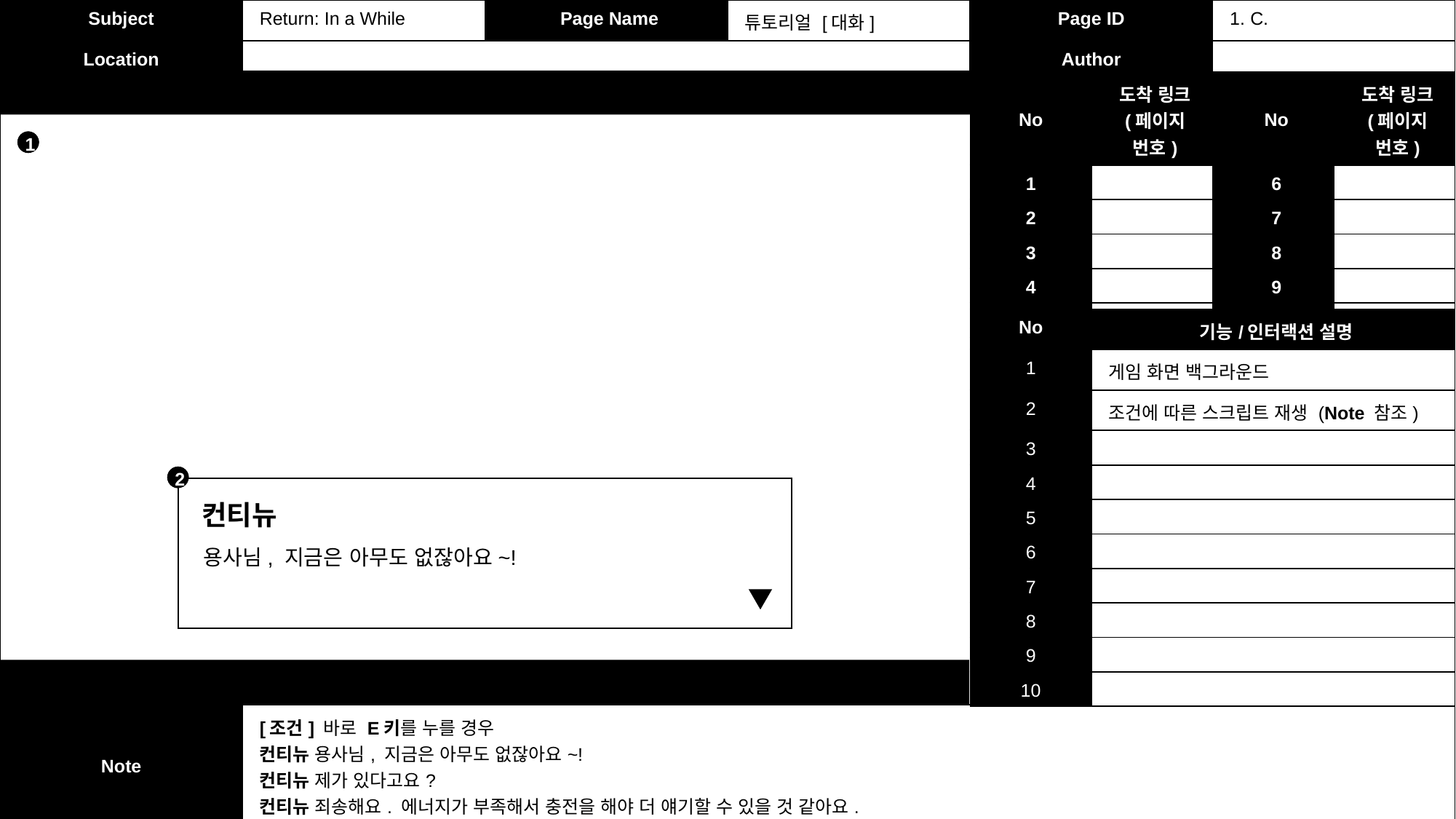

| Subject | Return: In a While | Page Name | 튜토리얼 [대화] | Page ID | 1. C. |
| --- | --- | --- | --- | --- | --- |
| Location |  |  |  | Author |  |

| No | 도착 링크 (페이지 번호) | No | 도착 링크 (페이지 번호) |
| --- | --- | --- | --- |
| 1 |  | 6 |  |
| 2 |  | 7 |  |
| 3 |  | 8 |  |
| 4 |  | 9 |  |
| 5 |  | 10 |  |
4
1
| No | 기능/인터랙션 설명 |
| --- | --- |
| 1 | 게임 화면 백그라운드 |
| 2 | 조건에 따른 스크립트 재생 (Note 참조) |
| 3 |  |
| 4 |  |
| 5 |  |
| 6 |  |
| 7 |  |
| 8 |  |
| 9 |  |
| 10 |  |
3
2

컨티뉴
용사님, 지금은 아무도 없잖아요~!

| Note | [조건] 바로 E키를 누를 경우 컨티뉴 용사님, 지금은 아무도 없잖아요~! 컨티뉴 제가 있다고요? 컨티뉴 죄송해요. 에너지가 부족해서 충전을 해야 더 얘기할 수 있을 것 같아요. |
| --- | --- |